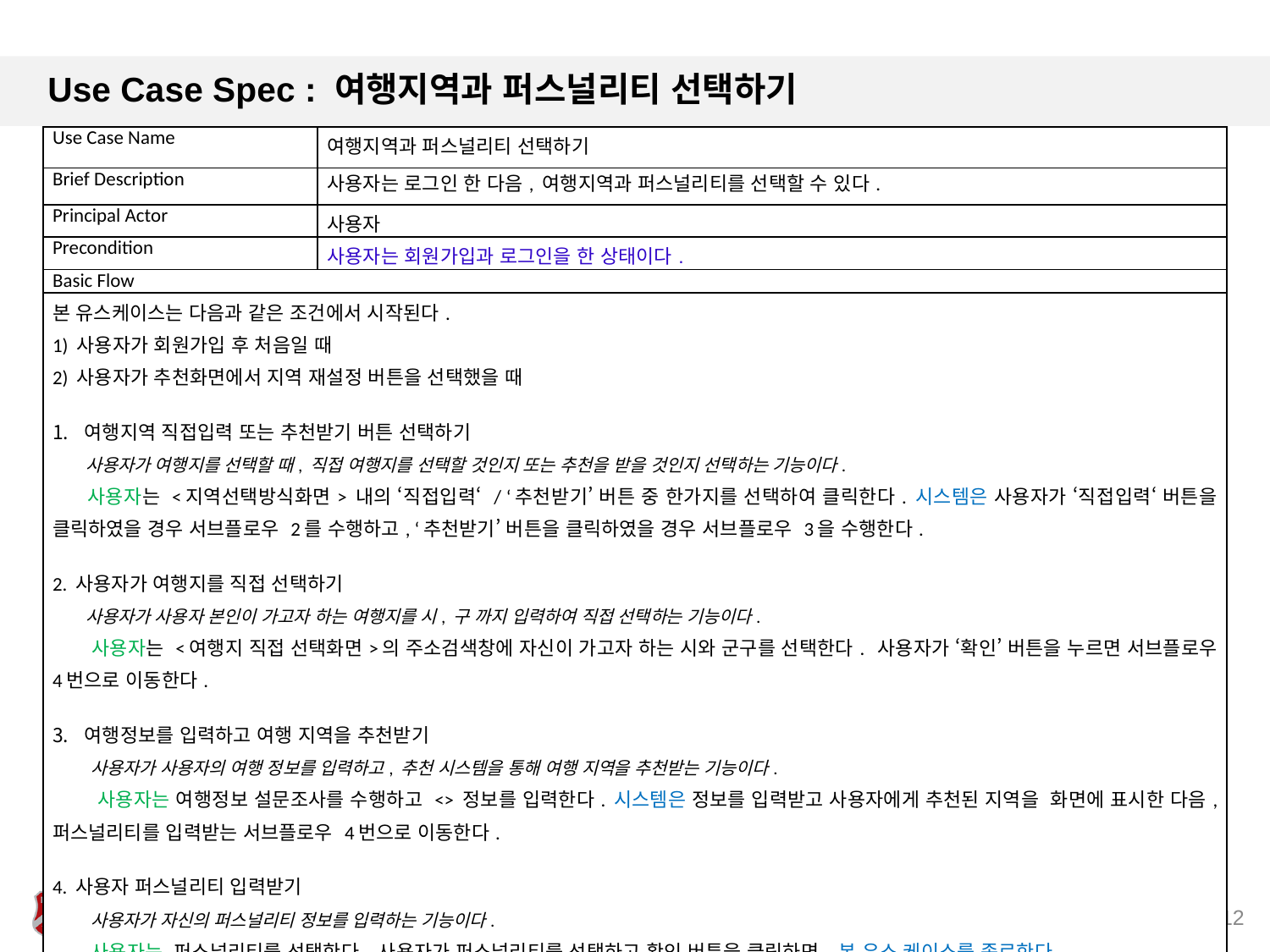

# Use Case Spec : 여행지역과 퍼스널리티 선택하기
| Use Case Name | 여행지역과 퍼스널리티 선택하기 |
| --- | --- |
| Brief Description | 사용자는 로그인 한 다음, 여행지역과 퍼스널리티를 선택할 수 있다. |
| Principal Actor | 사용자 |
| Precondition | 사용자는 회원가입과 로그인을 한 상태이다. |
| Basic Flow |  |
| 본 유스케이스는 다음과 같은 조건에서 시작된다. 1) 사용자가 회원가입 후 처음일 때 2) 사용자가 추천화면에서 지역 재설정 버튼을 선택했을 때 여행지역 직접입력 또는 추천받기 버튼 선택하기 사용자가 여행지를 선택할 때, 직접 여행지를 선택할 것인지 또는 추천을 받을 것인지 선택하는 기능이다. 사용자는 <지역선택방식화면> 내의 ‘직접입력‘ / ‘추천받기’ 버튼 중 한가지를 선택하여 클릭한다. 시스템은 사용자가 ‘직접입력‘ 버튼을 클릭하였을 경우 서브플로우 2를 수행하고, ‘추천받기’ 버튼을 클릭하였을 경우 서브플로우 3을 수행한다. 2. 사용자가 여행지를 직접 선택하기 사용자가 사용자 본인이 가고자 하는 여행지를 시, 구 까지 입력하여 직접 선택하는 기능이다. 사용자는 <여행지 직접 선택화면>의 주소검색창에 자신이 가고자 하는 시와 군구를 선택한다. 사용자가 ‘확인’ 버튼을 누르면 서브플로우 4번으로 이동한다. 여행정보를 입력하고 여행 지역을 추천받기 사용자가 사용자의 여행 정보를 입력하고, 추천 시스템을 통해 여행 지역을 추천받는 기능이다. 사용자는 여행정보 설문조사를 수행하고 <> 정보를 입력한다. 시스템은 정보를 입력받고 사용자에게 추천된 지역을 화면에 표시한 다음, 퍼스널리티를 입력받는 서브플로우 4번으로 이동한다. 4. 사용자 퍼스널리티 입력받기 사용자가 자신의 퍼스널리티 정보를 입력하는 기능이다. 사용자는 퍼스널리티를 선택한다. 사용자가 퍼스널리티를 선택하고 확인 버튼을 클릭하면, 본 유스 케이스를 종료한다. |  |
12